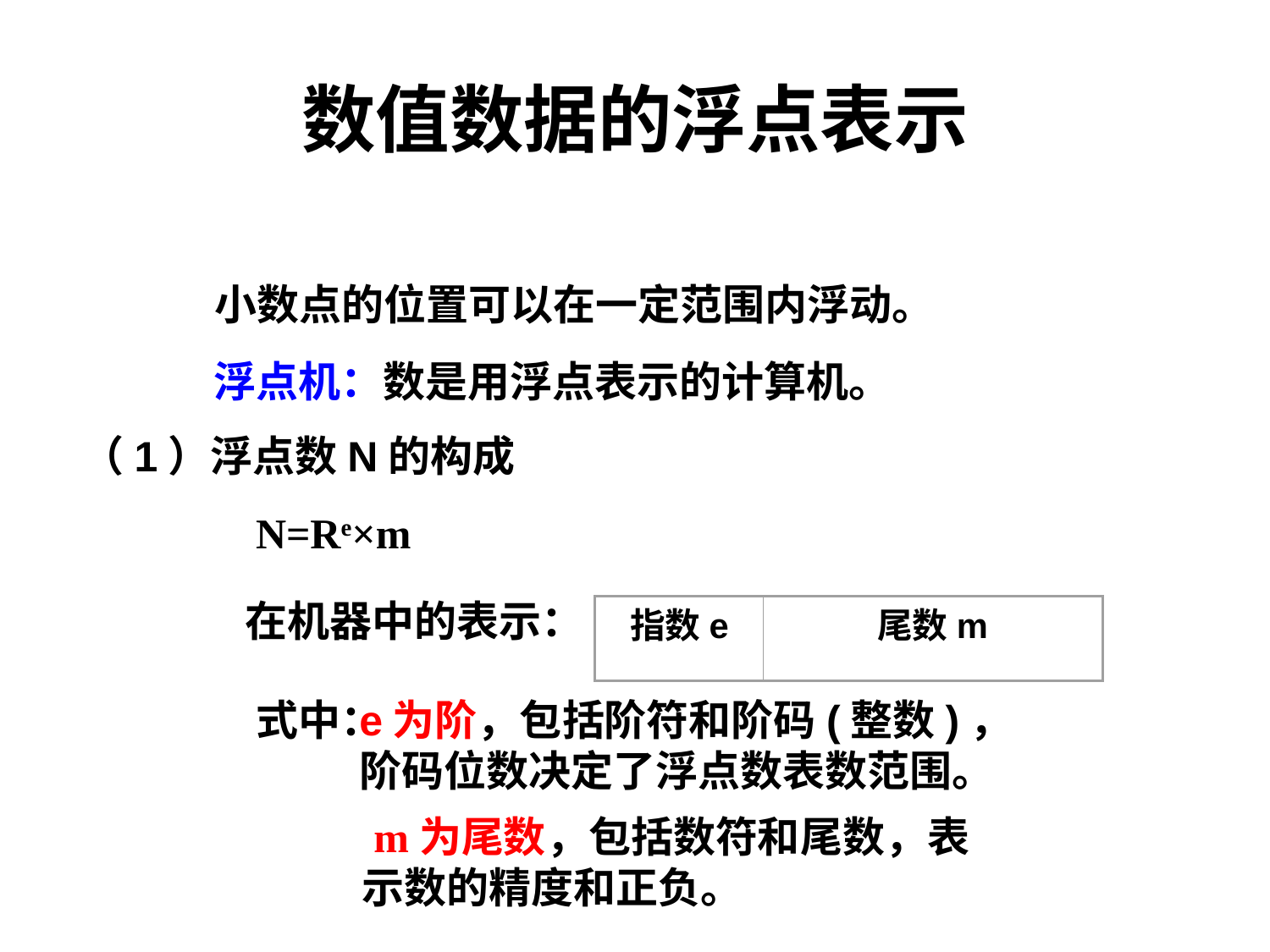

数值数据的浮点表示
小数点的位置可以在一定范围内浮动。
浮点机：数是用浮点表示的计算机。
（1）浮点数N的构成
N=Re×m
在机器中的表示：

指数e

尾数m
式中：
e为阶，包括阶符和阶码(整数)，
阶码位数决定了浮点数表数范围。
 m为尾数，包括数符和尾数，表示数的精度和正负。